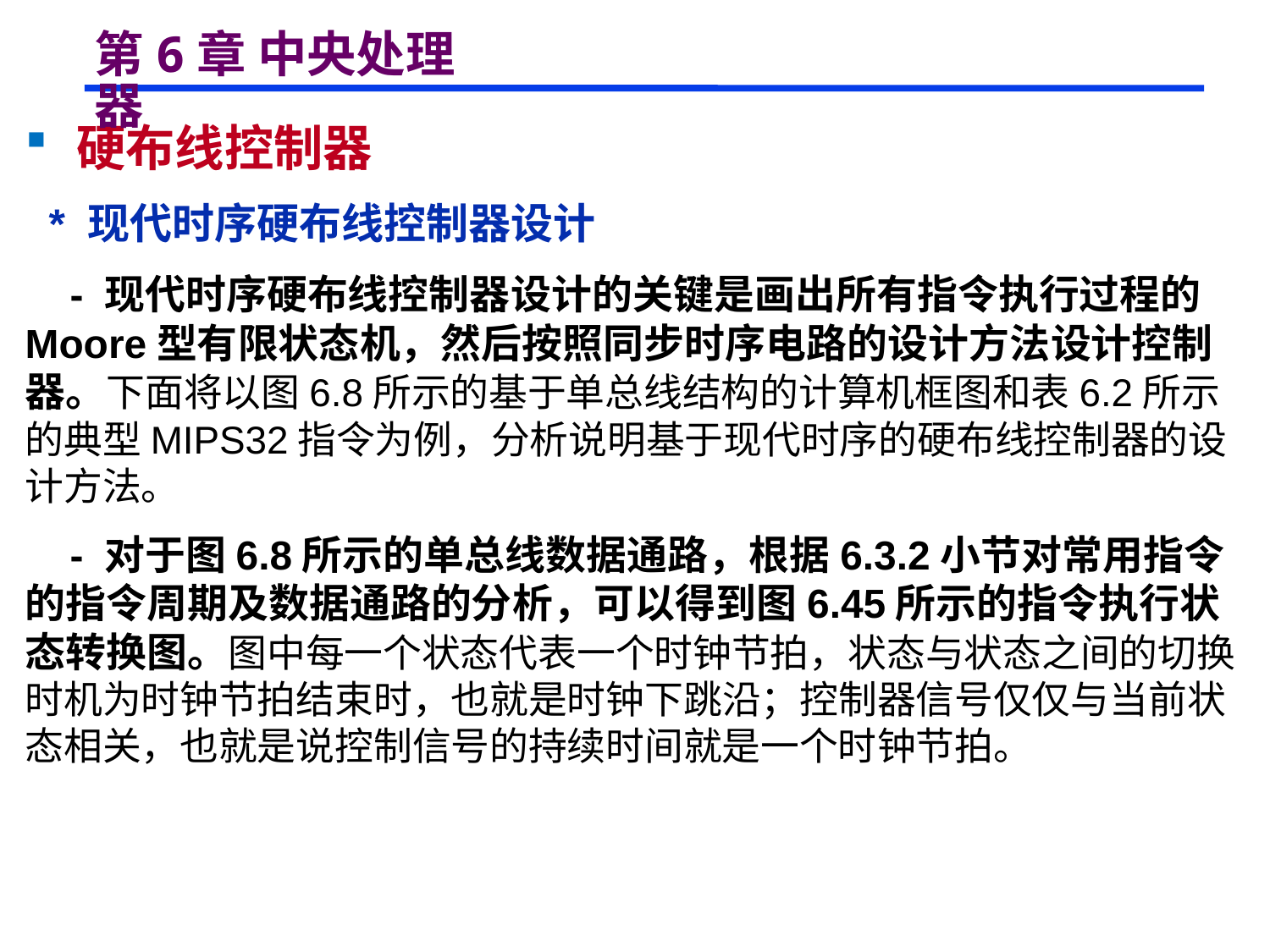

# 第6章 中央处理器
 硬布线控制器
  * 现代时序硬布线控制器设计
    - 现代时序硬布线控制器设计的关键是画出所有指令执行过程的Moore型有限状态机，然后按照同步时序电路的设计方法设计控制器。下面将以图6.8所示的基于单总线结构的计算机框图和表6.2所示的典型MIPS32指令为例，分析说明基于现代时序的硬布线控制器的设计方法。
    - 对于图6.8所示的单总线数据通路，根据6.3.2小节对常用指令的指令周期及数据通路的分析，可以得到图6.45所示的指令执行状态转换图。图中每一个状态代表一个时钟节拍，状态与状态之间的切换时机为时钟节拍结束时，也就是时钟下跳沿；控制器信号仅仅与当前状态相关，也就是说控制信号的持续时间就是一个时钟节拍。